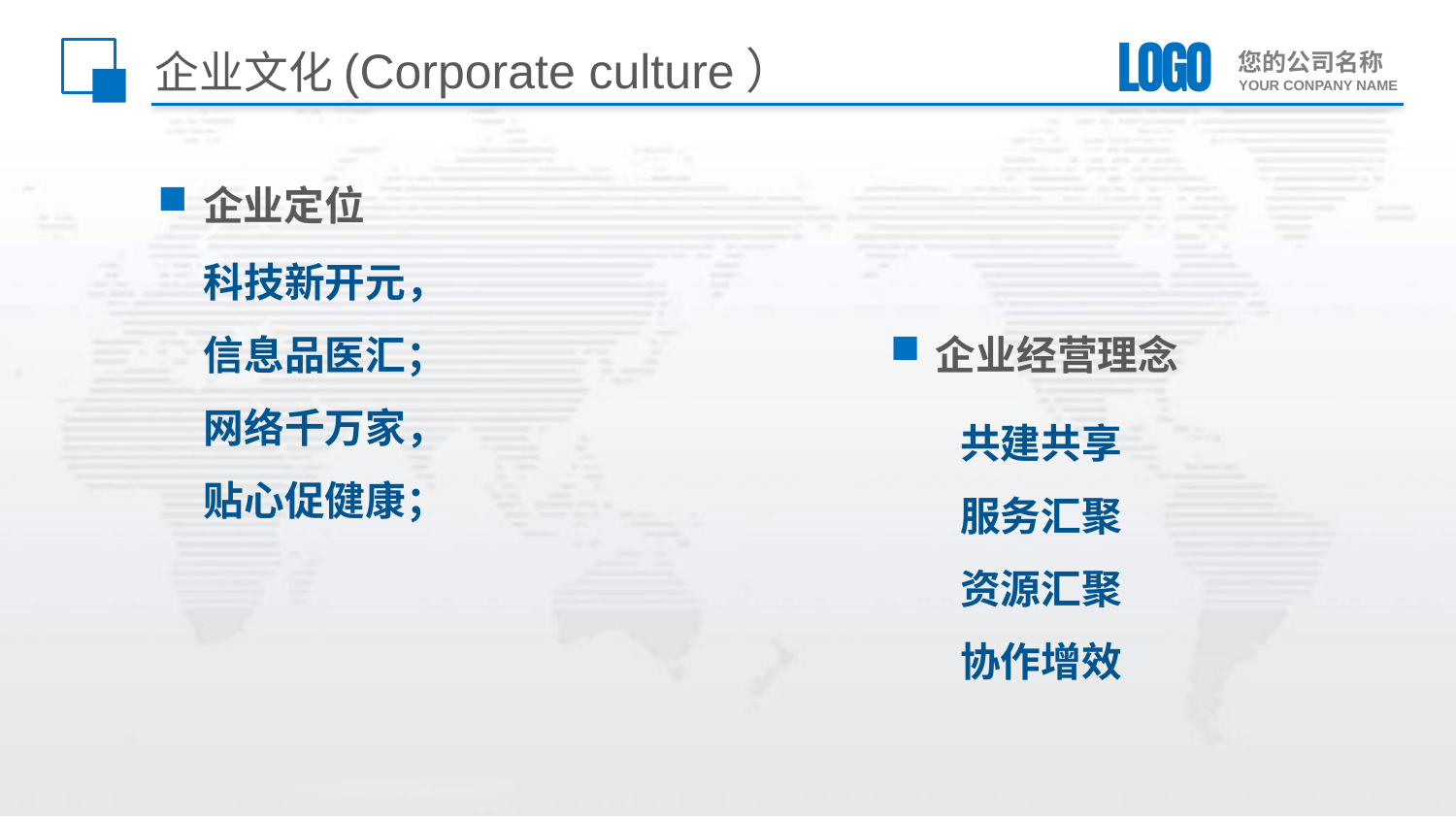

# 企业文化(Corporate culture）
企业定位
科技新开元，
信息品医汇；
网络千万家，
贴心促健康；
企业经营理念
共建共享
服务汇聚
资源汇聚
协作增效